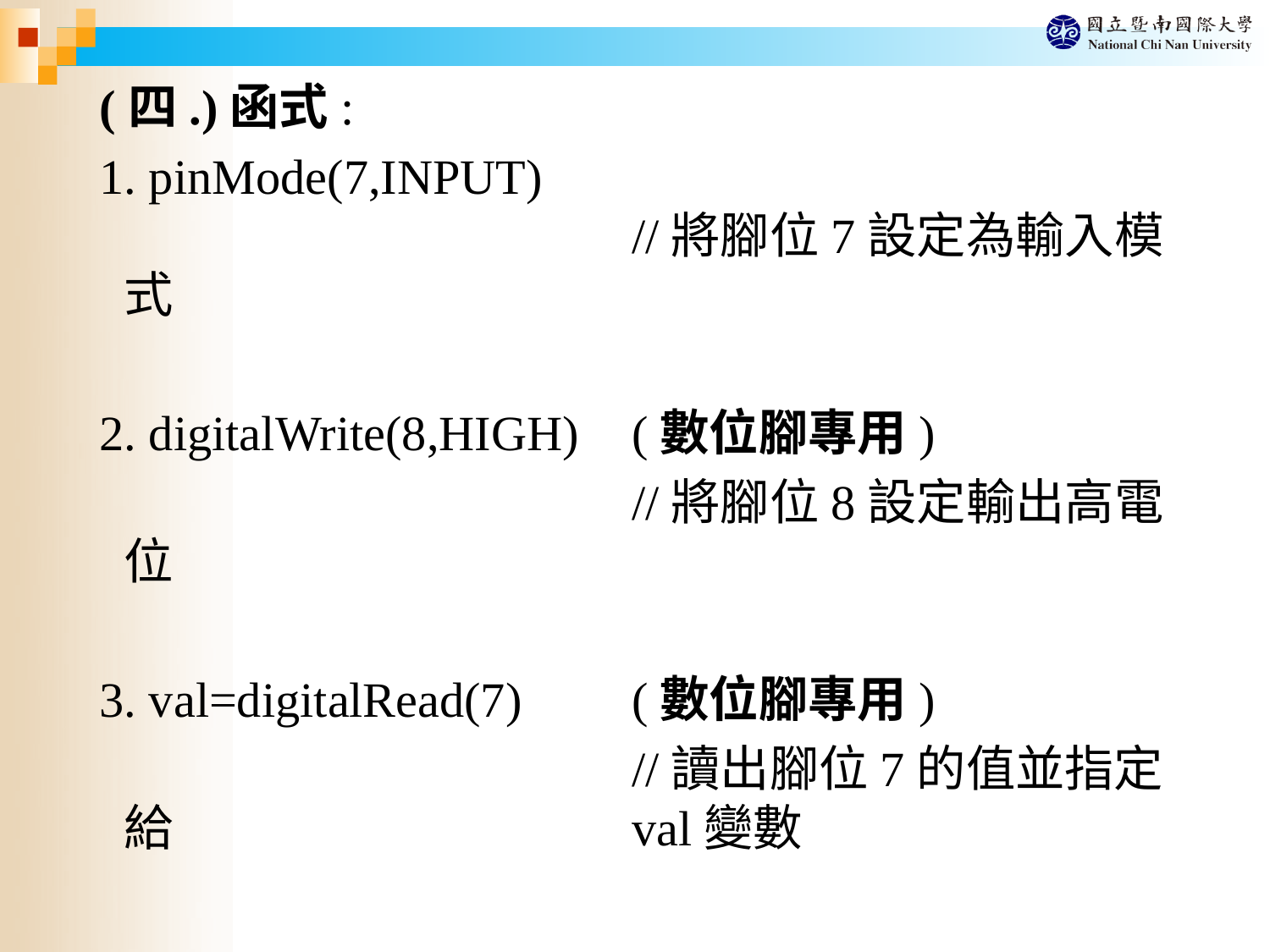

(四.)函式:
1. pinMode(7,INPUT)									//將腳位7設定為輸入模式

2. digitalWrite(8,HIGH)	(數位腳專用)
					//將腳位8設定輸出高電位

3. val=digitalRead(7)	(數位腳專用)
					//讀出腳位7的值並指定給				val變數